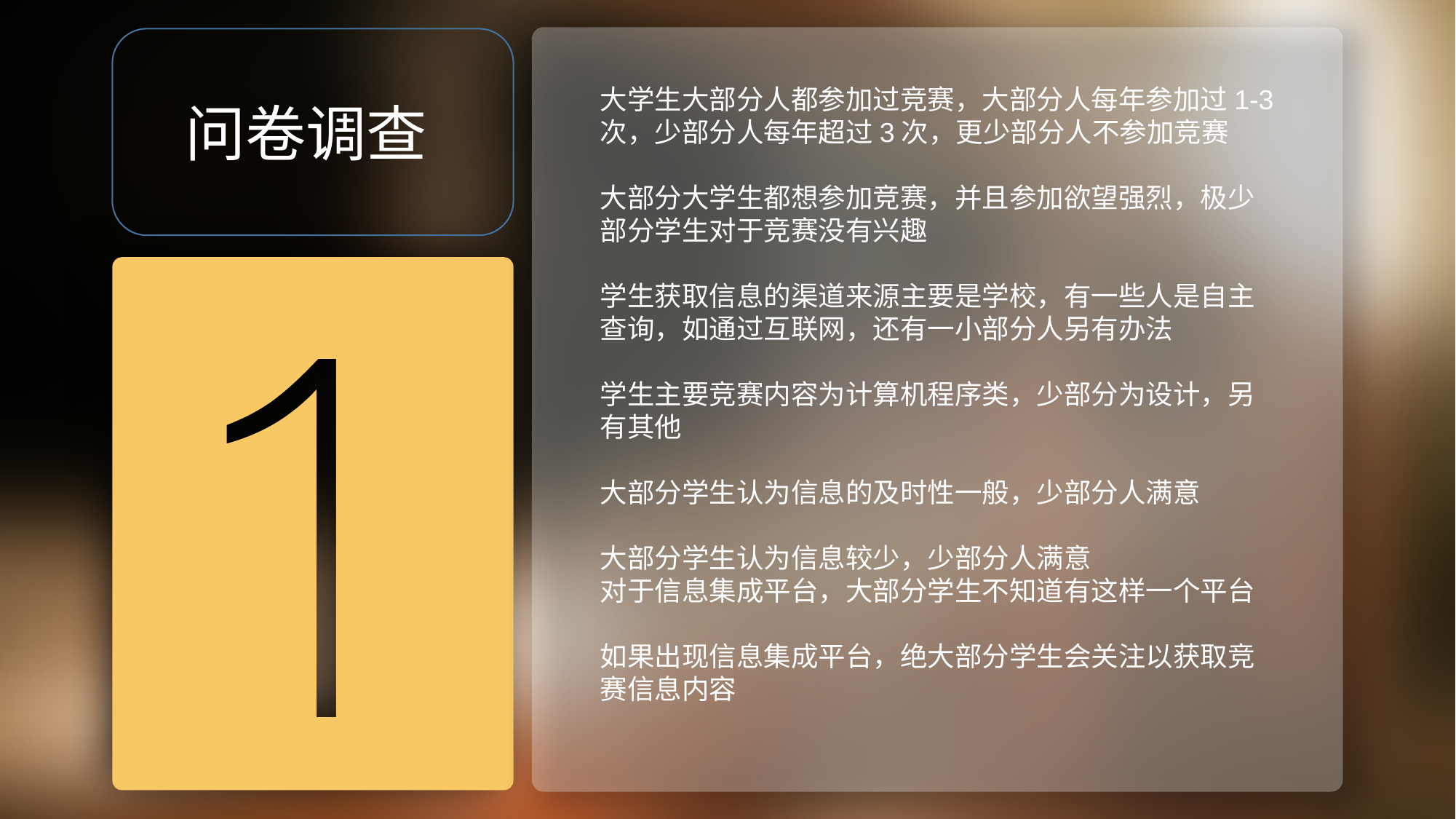

大学生大部分人都参加过竞赛，大部分人每年参加过1-3次，少部分人每年超过3次，更少部分人不参加竞赛

大部分大学生都想参加竞赛，并且参加欲望强烈，极少部分学生对于竞赛没有兴趣

学生获取信息的渠道来源主要是学校，有一些人是自主查询，如通过互联网，还有一小部分人另有办法

学生主要竞赛内容为计算机程序类，少部分为设计，另有其他

大部分学生认为信息的及时性一般，少部分人满意

大部分学生认为信息较少，少部分人满意
对于信息集成平台，大部分学生不知道有这样一个平台

如果出现信息集成平台，绝大部分学生会关注以获取竞赛信息内容

问卷调查